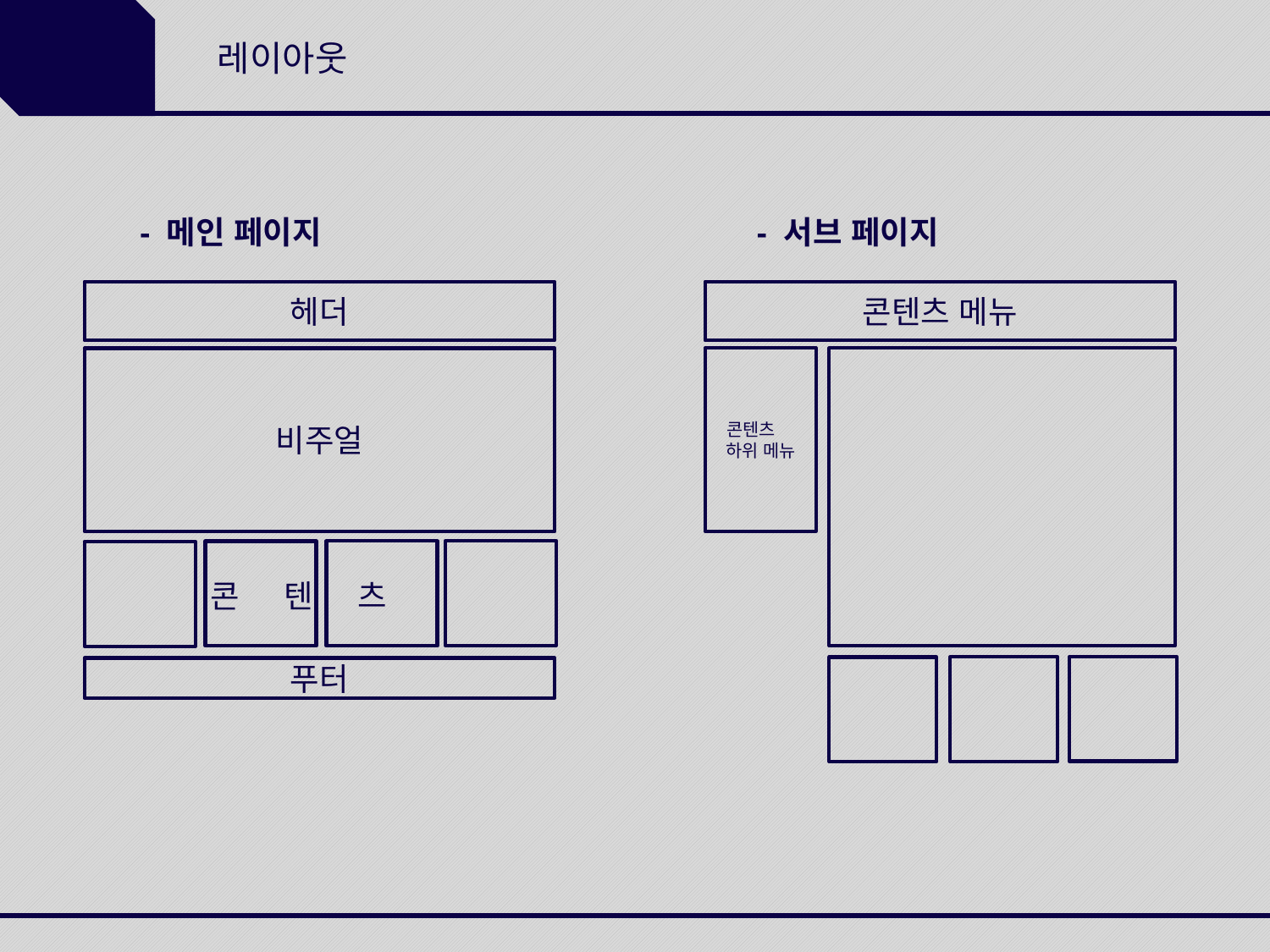

레이아웃
- 메인 페이지
- 서브 페이지
헤더
콘텐츠 메뉴
콘텐츠     하위 메뉴
비주얼

콘     텐     츠

푸터